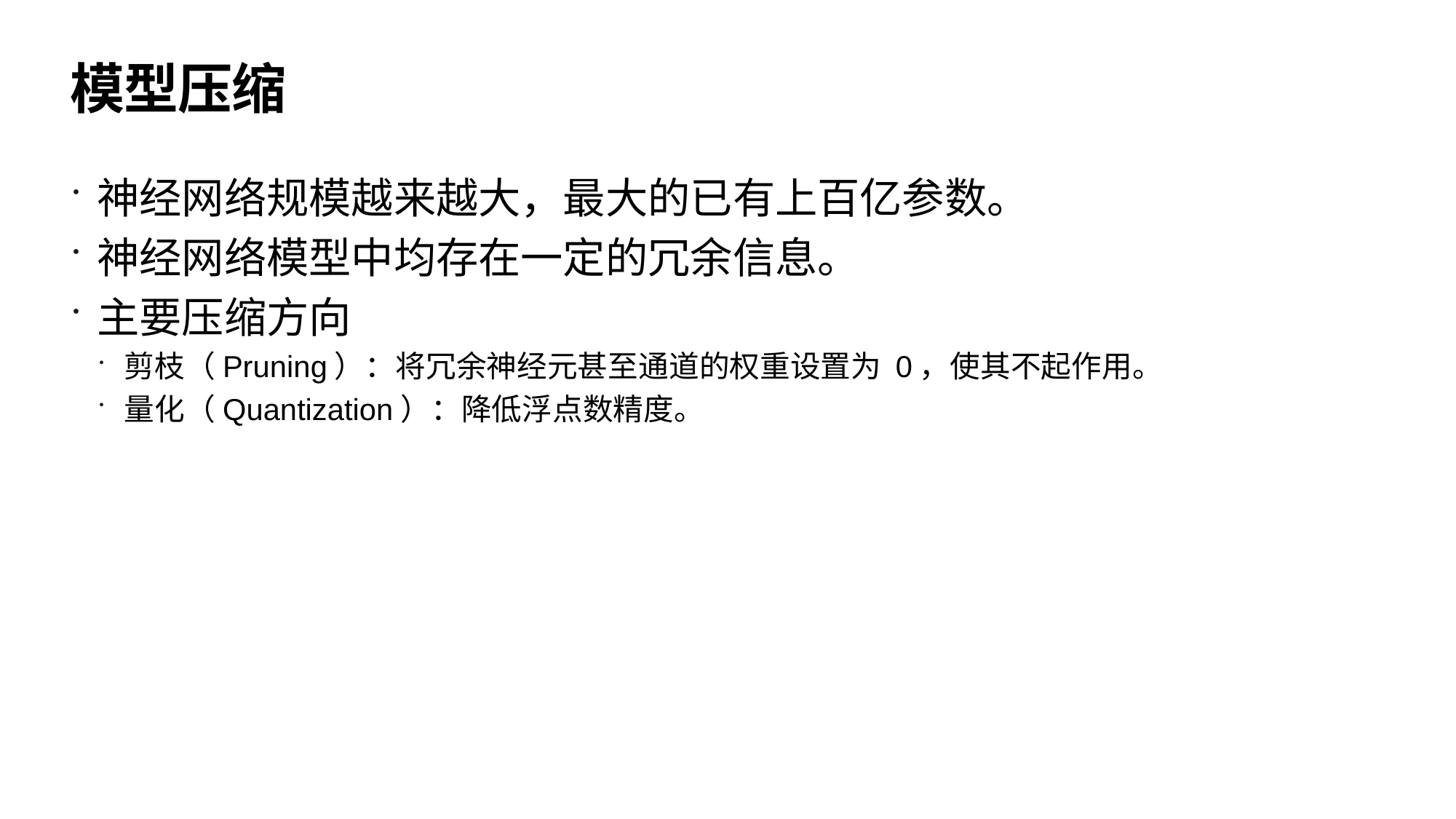

# 模型压缩
神经网络规模越来越大，最大的已有上百亿参数。
神经网络模型中均存在一定的冗余信息。
主要压缩方向
剪枝（Pruning）：将冗余神经元甚至通道的权重设置为 0，使其不起作用。
量化（Quantization）：降低浮点数精度。